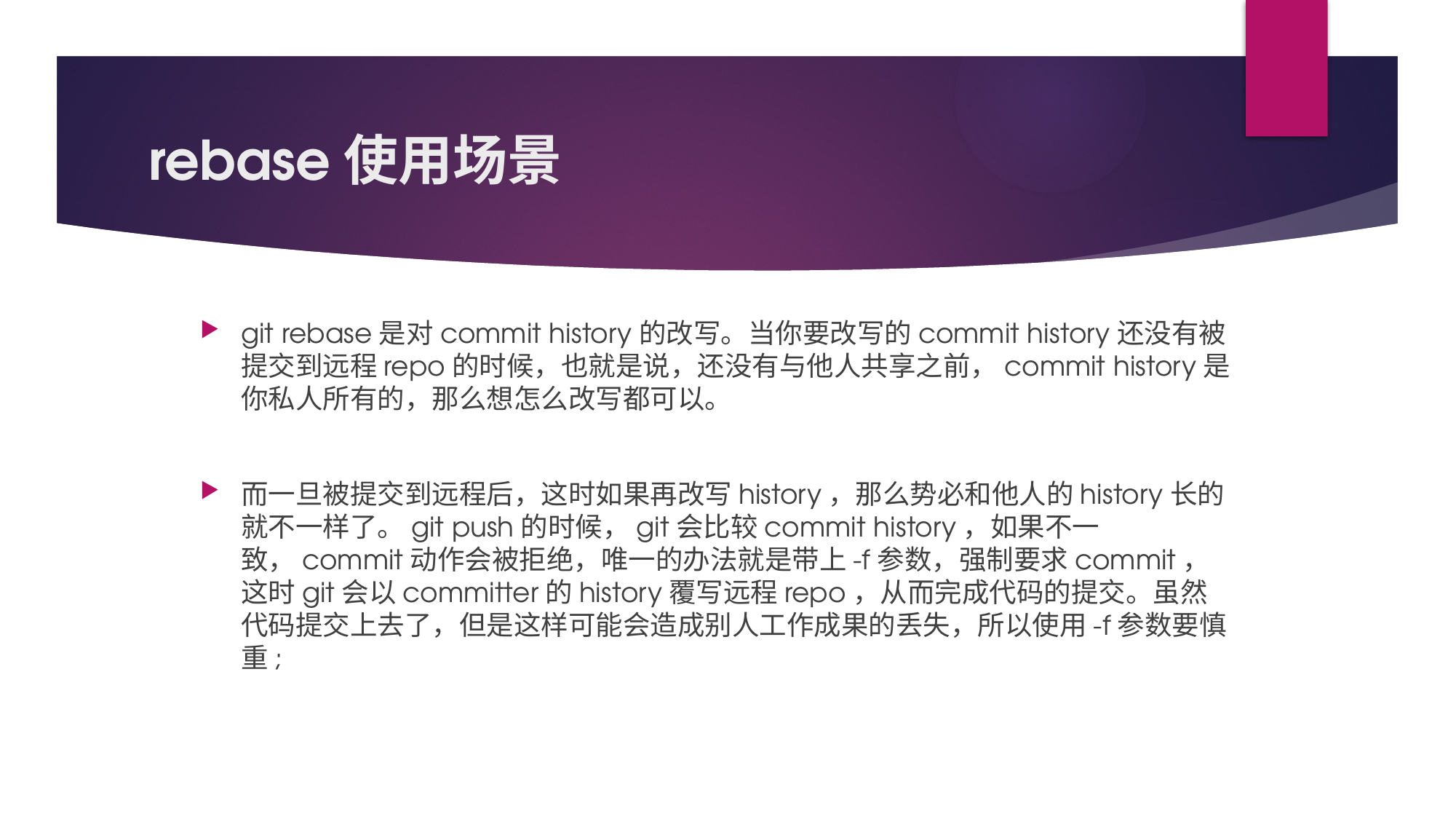

# rebase使用场景
git rebase是对commit history的改写。当你要改写的commit history还没有被提交到远程repo的时候，也就是说，还没有与他人共享之前，commit history是你私人所有的，那么想怎么改写都可以。

而一旦被提交到远程后，这时如果再改写history，那么势必和他人的history长的就不一样了。git push的时候，git会比较commit history，如果不一致，commit动作会被拒绝，唯一的办法就是带上-f参数，强制要求commit，这时git会以committer的history覆写远程repo，从而完成代码的提交。虽然代码提交上去了，但是这样可能会造成别人工作成果的丢失，所以使用-f参数要慎重;